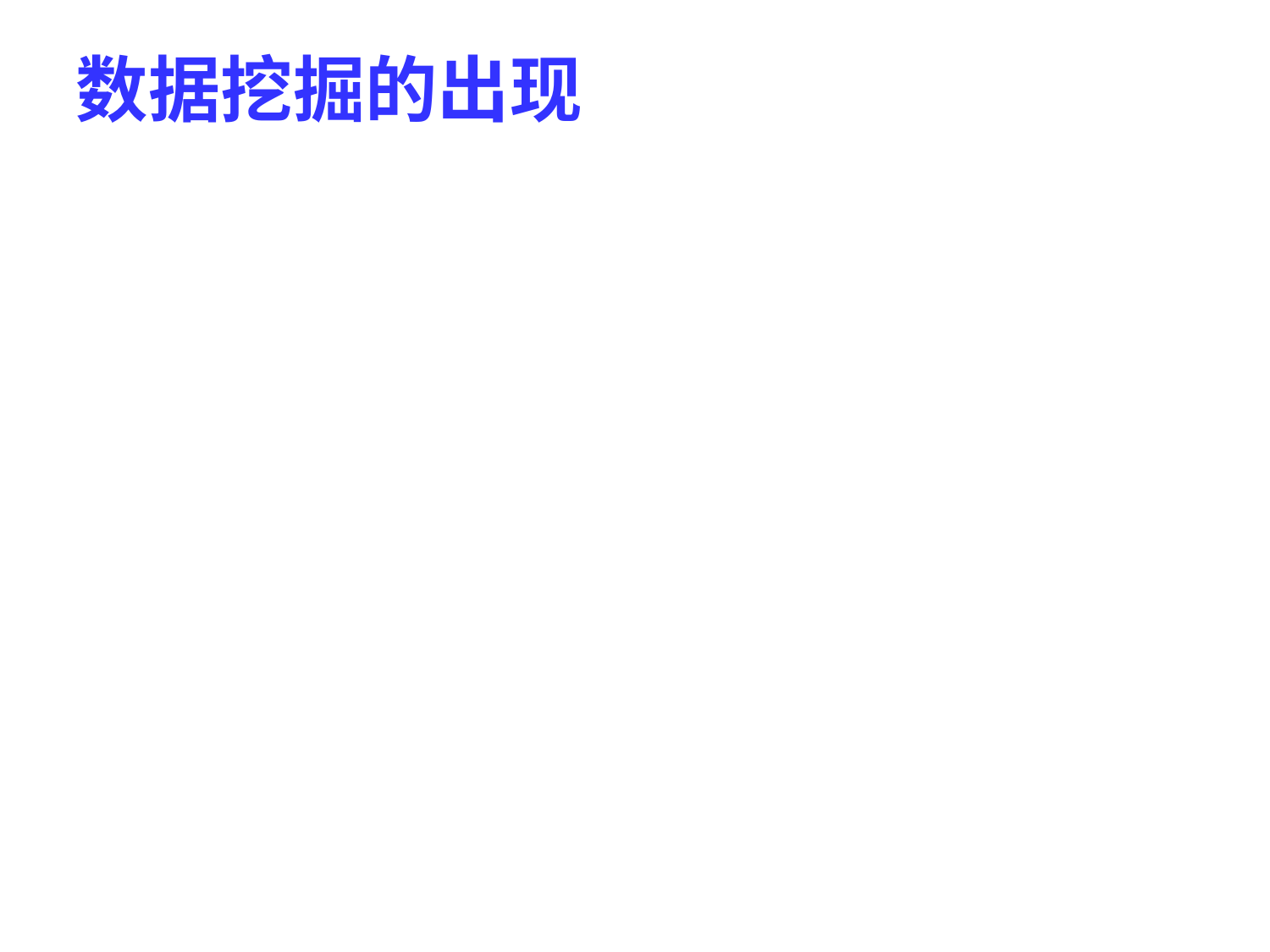

# 数据挖掘的出现
基于数据库的知识发现（KDD）一词首次出现在1989年举行的国际人工智能联合大会IJCAI-89 Workshop。
1995年在加拿大蒙特利尔召开了第一届KDD国际学术会议（KDD’95）。
由Kluwers Publishers出版，1997年创刊的《Knowledge Discovery and Data Mining》是该领域中的第一本学术刊物。
2019/12/2
20